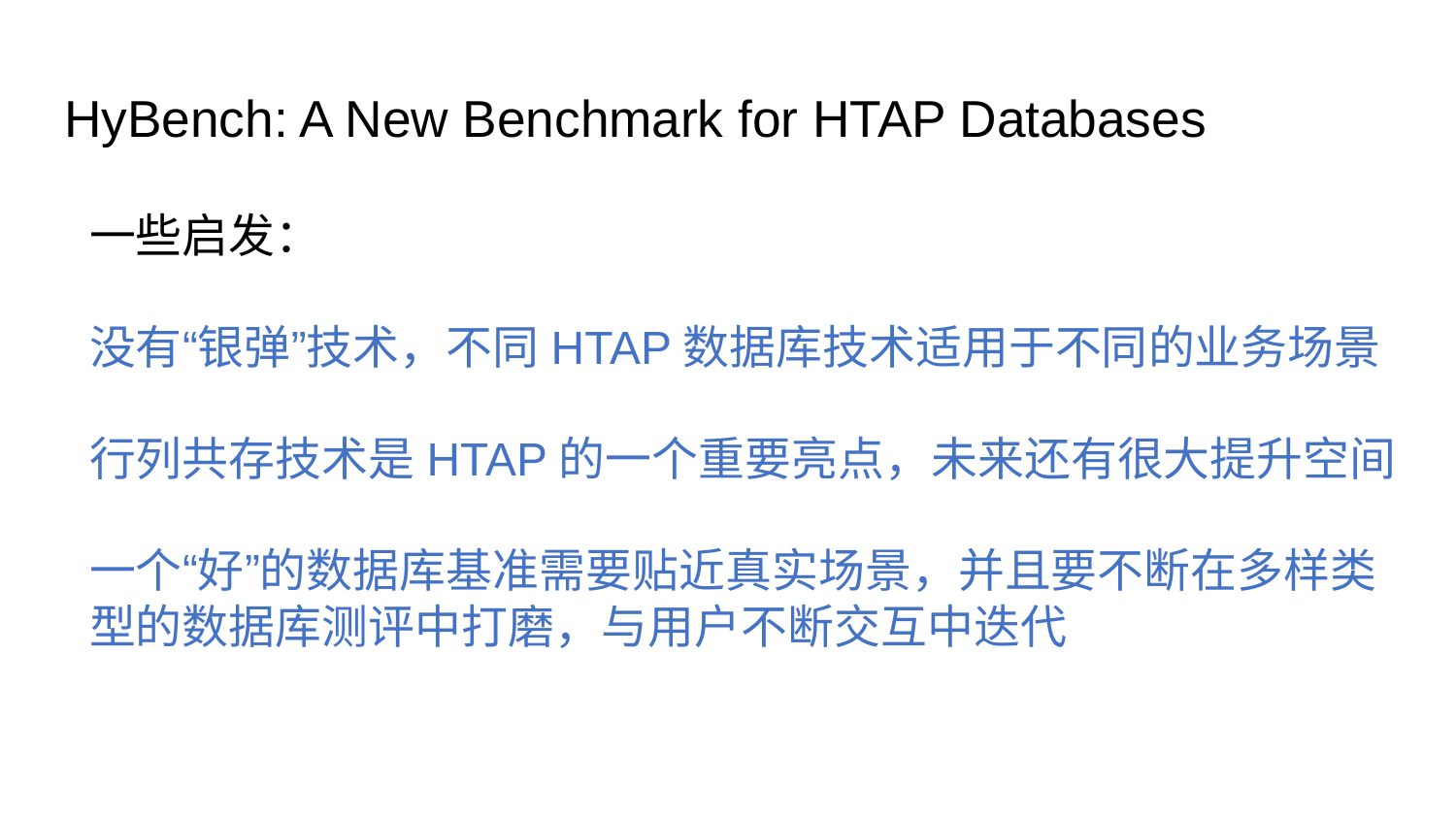

# HyBench: A New Benchmark for HTAP Databases

一些启发：

没有“银弹”技术，不同HTAP数据库技术适用于不同的业务场景

行列共存技术是HTAP的一个重要亮点，未来还有很大提升空间

一个“好”的数据库基准需要贴近真实场景，并且要不断在多样类型的数据库测评中打磨，与用户不断交互中迭代